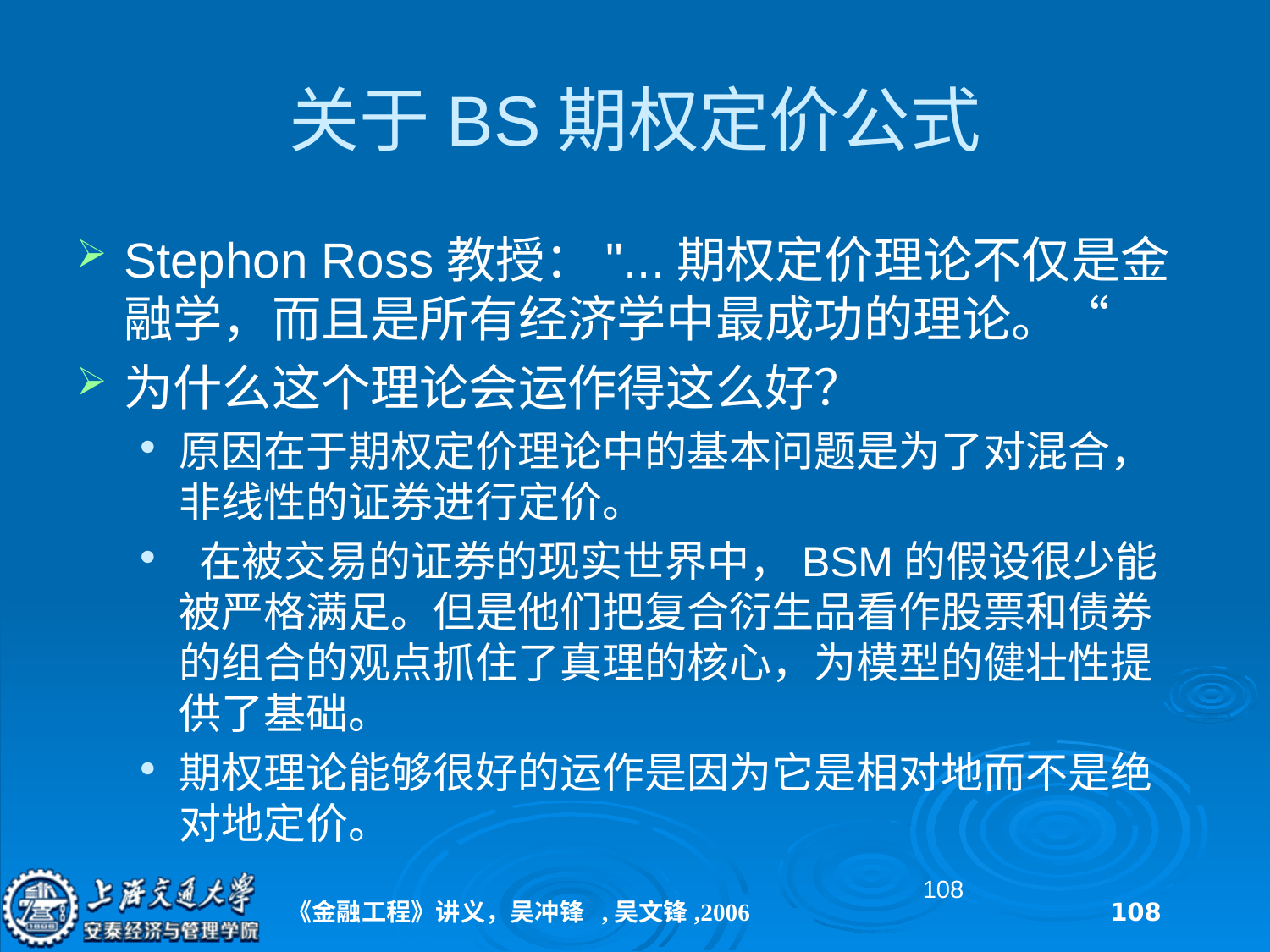

# 关于BS期权定价公式
Stephon Ross教授："...期权定价理论不仅是金融学，而且是所有经济学中最成功的理论。“
为什么这个理论会运作得这么好？
原因在于期权定价理论中的基本问题是为了对混合，非线性的证券进行定价。
 在被交易的证券的现实世界中，BSM的假设很少能被严格满足。但是他们把复合衍生品看作股票和债券的组合的观点抓住了真理的核心，为模型的健壮性提供了基础。
期权理论能够很好的运作是因为它是相对地而不是绝对地定价。
108